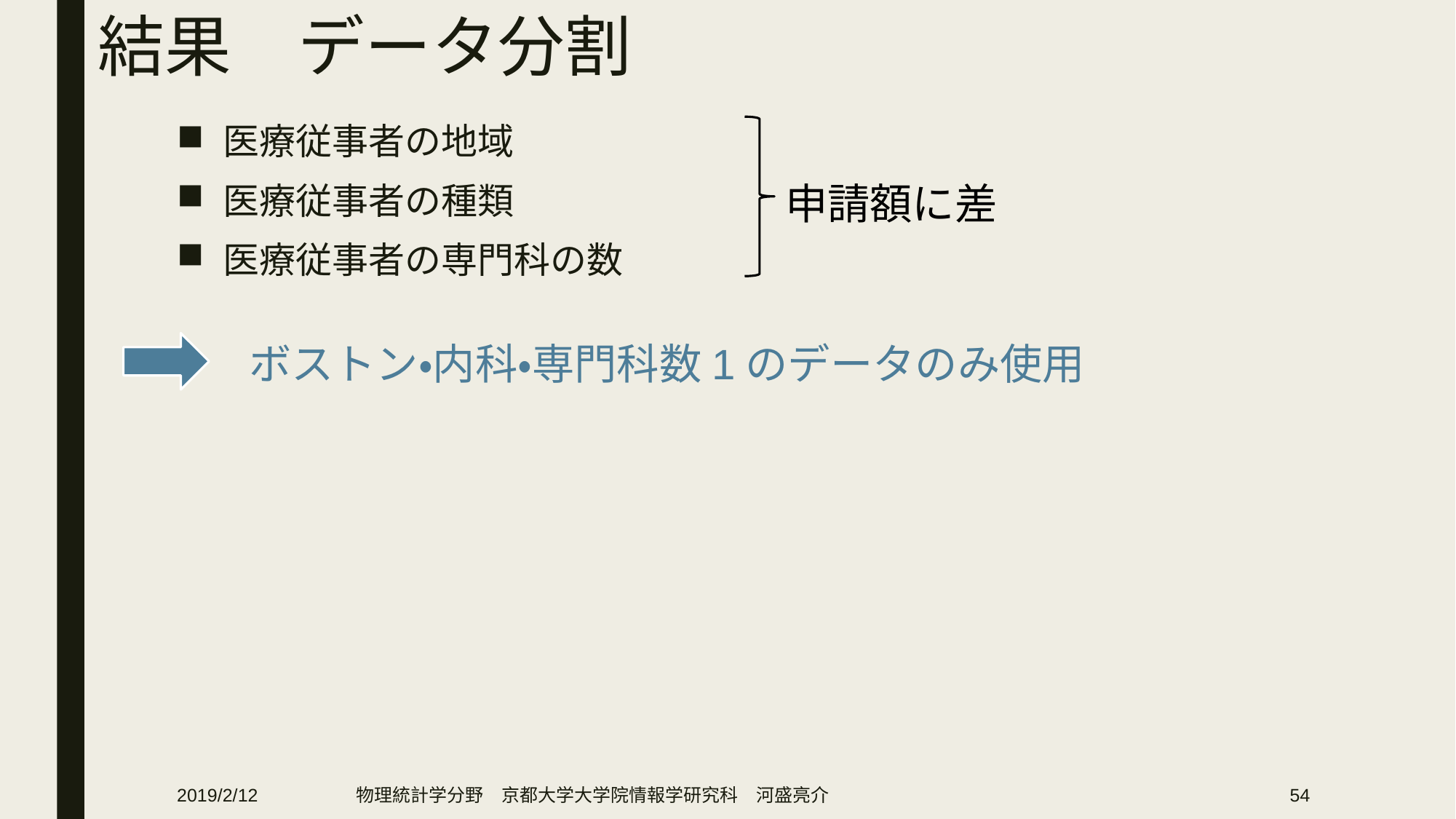

# 結果　データ分割
医療従事者の地域
医療従事者の種類
医療従事者の専門科の数

申請額に差
ボストン・内科・専門科数1のデータのみ使用

2019/2/12
物理統計学分野　京都大学大学院情報学研究科　河盛亮介
54